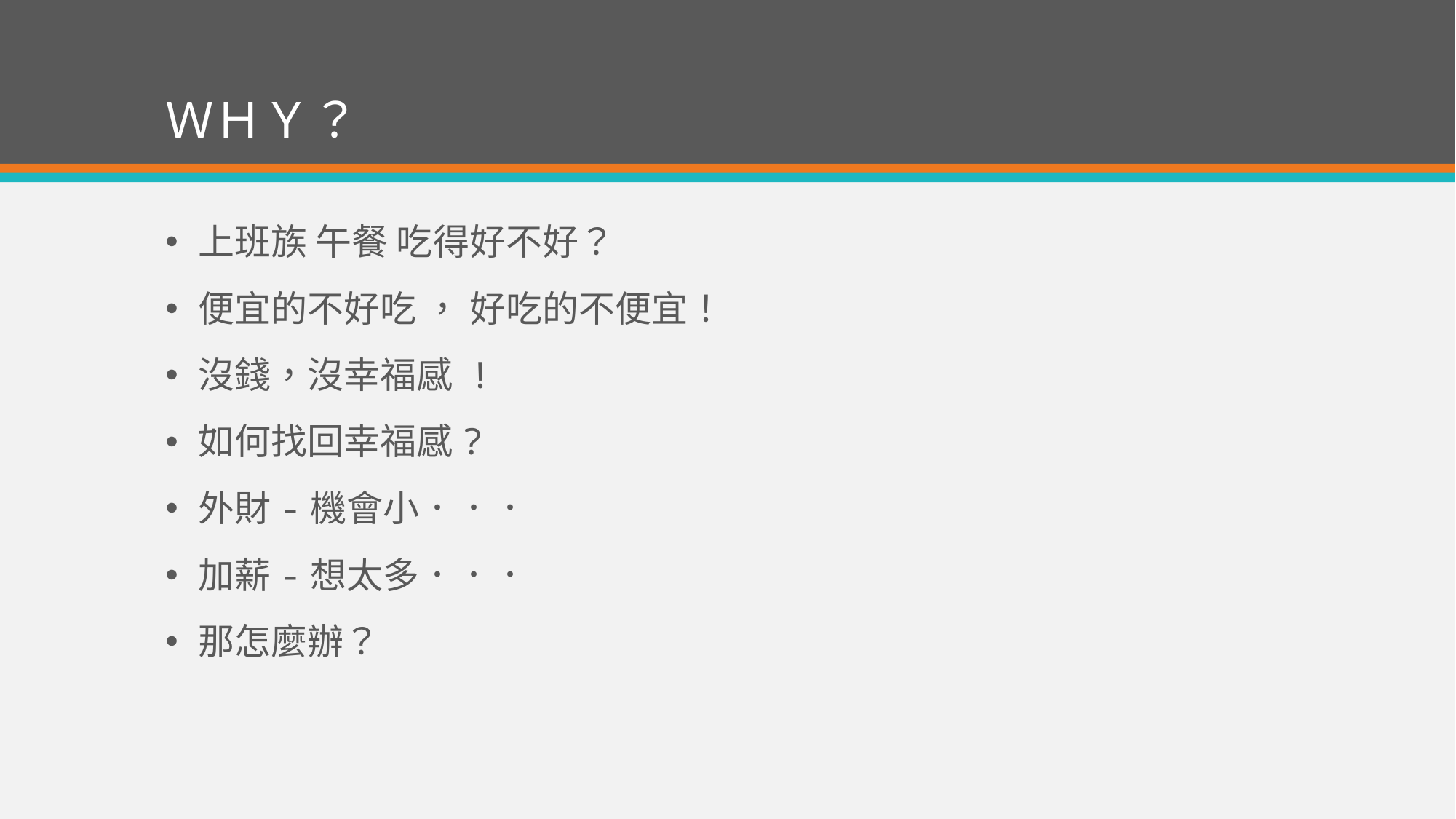

# ＷＨＹ？
上班族 午餐 吃得好不好？
便宜的不好吃 ， 好吃的不便宜！
沒錢，沒幸福感 !
如何找回幸福感?
外財-機會小．．．
加薪-想太多．．．
那怎麼辦？